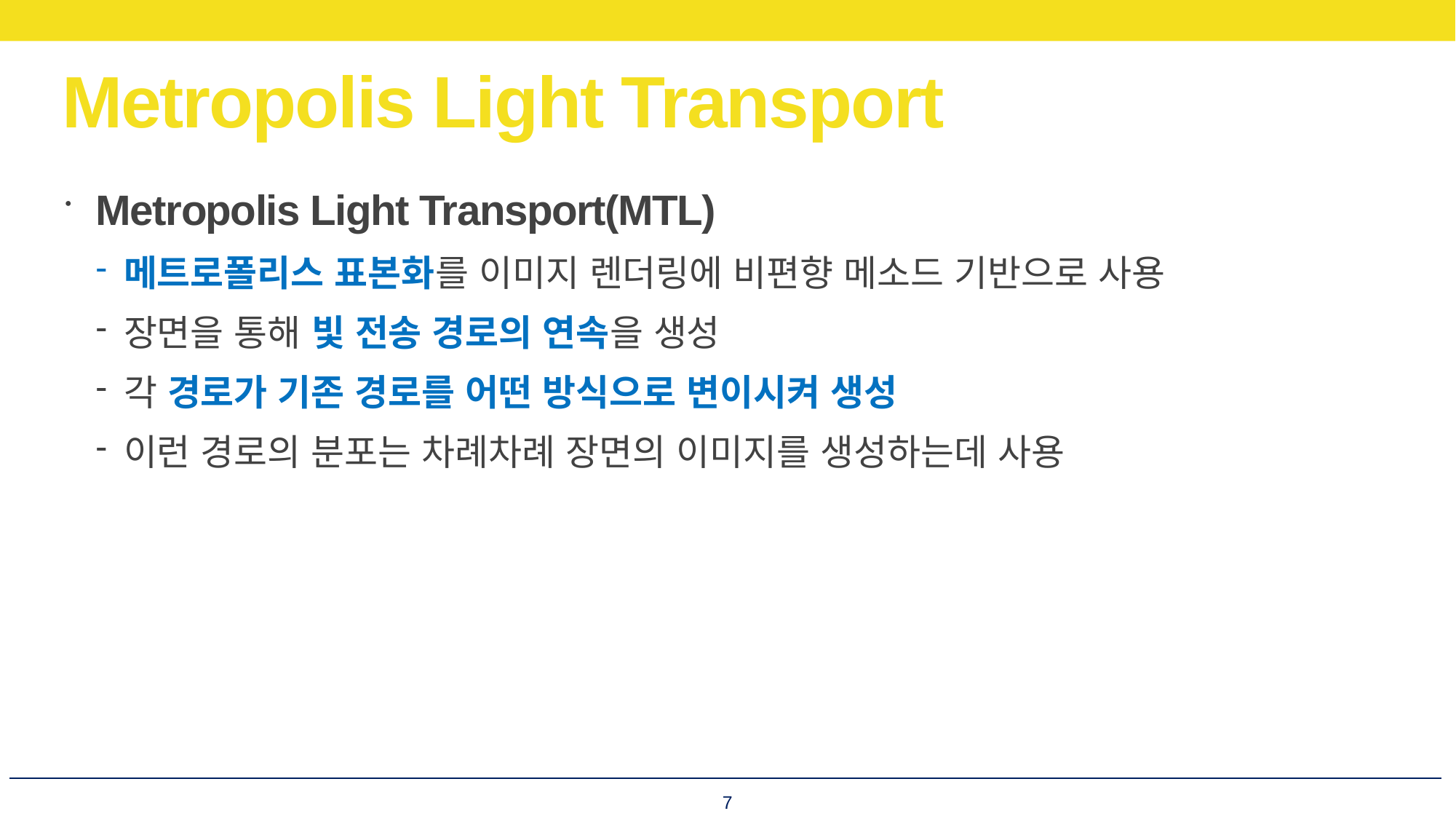

# Metropolis Light Transport
Metropolis Light Transport(MTL)
메트로폴리스 표본화를 이미지 렌더링에 비편향 메소드 기반으로 사용
장면을 통해 빛 전송 경로의 연속을 생성
각 경로가 기존 경로를 어떤 방식으로 변이시켜 생성
이런 경로의 분포는 차례차례 장면의 이미지를 생성하는데 사용
7